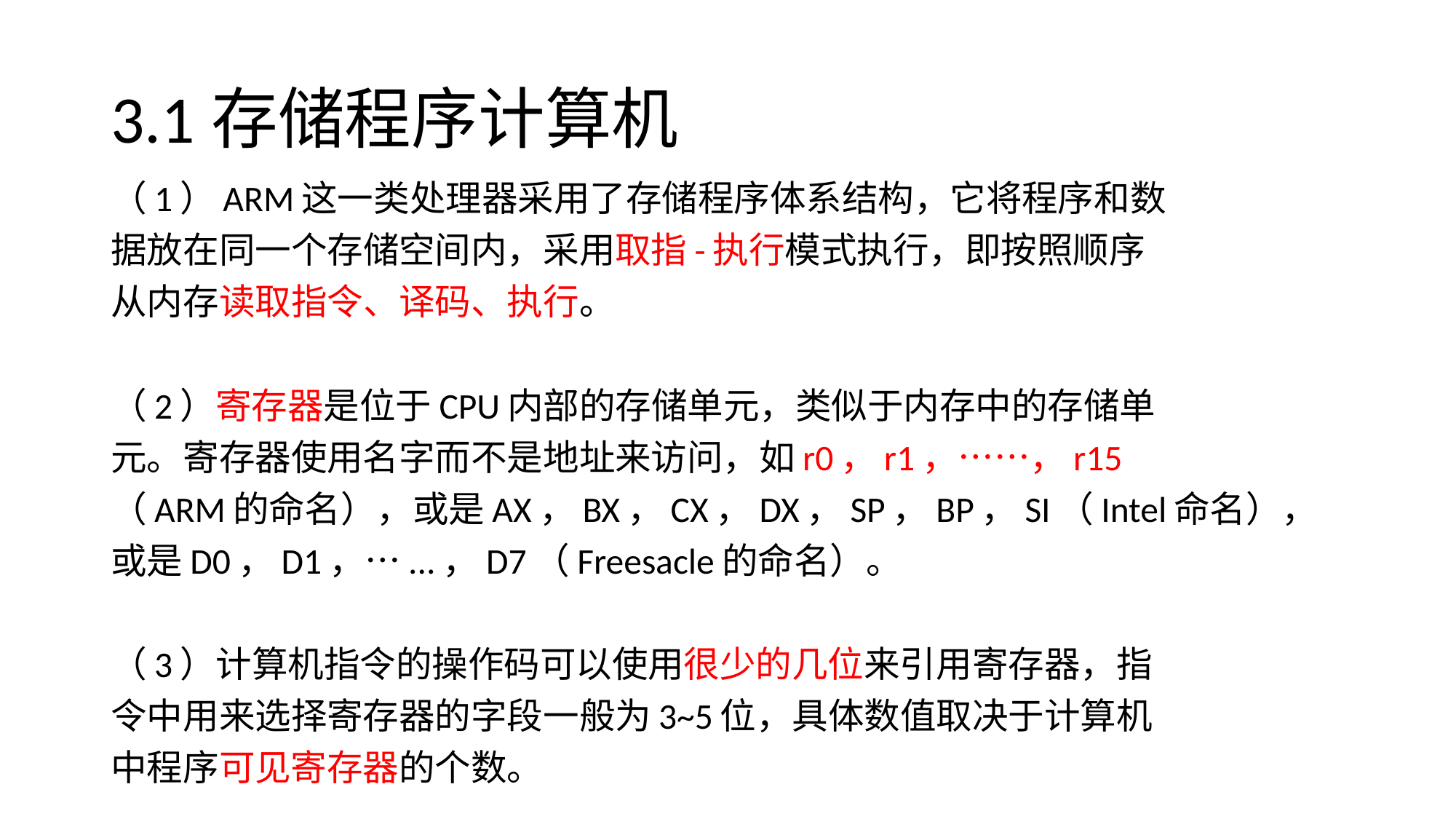

# 3.1存储程序计算机
（1）ARM这一类处理器采用了存储程序体系结构，它将程序和数
据放在同一个存储空间内，采用取指-执行模式执行，即按照顺序
从内存读取指令、译码、执行。

（2）寄存器是位于CPU内部的存储单元，类似于内存中的存储单
元。寄存器使用名字而不是地址来访问，如r0，r1，……，r15
（ARM的命名），或是AX，BX，CX，DX，SP，BP，SI（Intel命名），
或是D0，D1，…...，D7（Freesacle的命名）。

（3）计算机指令的操作码可以使用很少的几位来引用寄存器，指
令中用来选择寄存器的字段一般为3~5位，具体数值取决于计算机
中程序可见寄存器的个数。